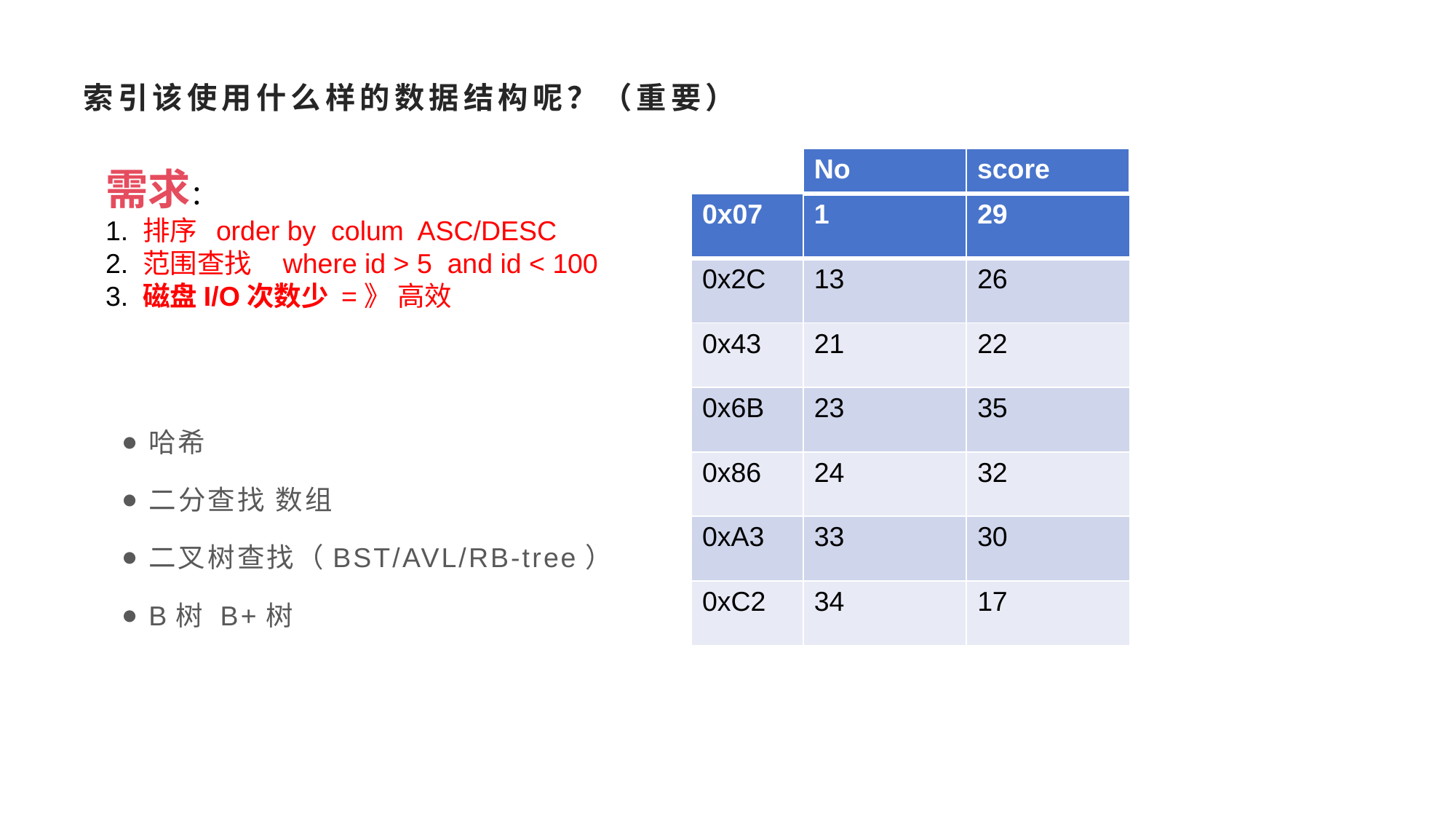

# 索引该使用什么样的数据结构呢？（重要）
| No | score |
| --- | --- |
需求：
1. 排序  order by  colum  ASC/DESC
2. 范围查找    where id > 5  and id < 100
3. 磁盘I/O次数少 =》 高效
| 0x07 |
| --- |
| 0x2C |
| 0x43 |
| 0x6B |
| 0x86 |
| 0xA3 |
| 0xC2 |
| 1 | 29 |
| --- | --- |
| 13 | 26 |
| 21 | 22 |
| 23 | 35 |
| 24 | 32 |
| 33 | 30 |
| 34 | 17 |
哈希
二分查找 数组
二叉树查找（BST/AVL/RB-tree）
B树 B+树